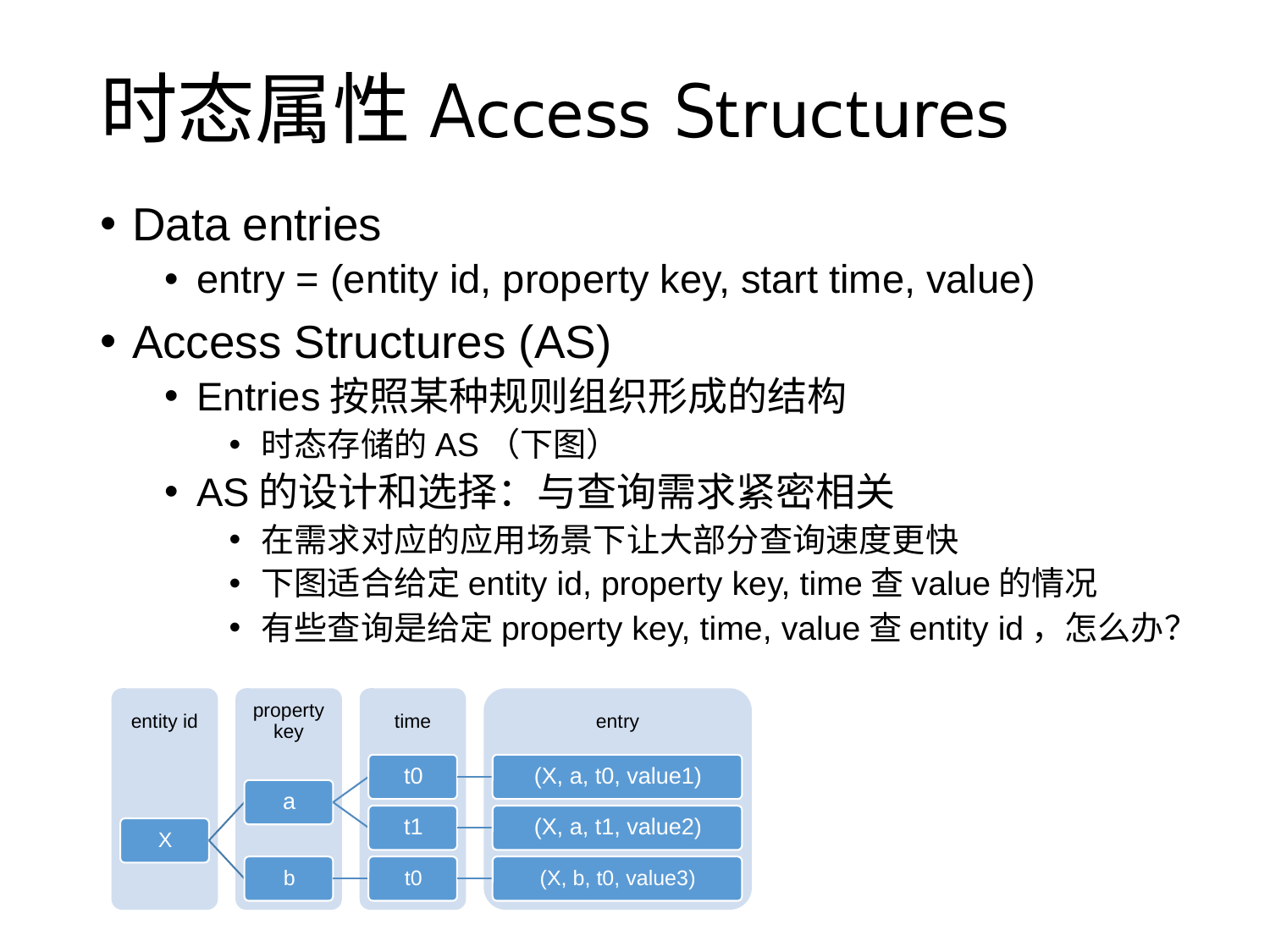

# 时态属性Access Structures
Data entries
entry = (entity id, property key, start time, value)
Access Structures (AS)
Entries按照某种规则组织形成的结构
时态存储的AS（下图）
AS的设计和选择：与查询需求紧密相关
在需求对应的应用场景下让大部分查询速度更快
下图适合给定entity id, property key, time查value的情况
有些查询是给定property key, time, value查entity id，怎么办？
entry
time
property key
entity id
X

a

t0

(X, a, t0, value1)

t1

(X, a, t1, value2)

b

t0

(X, b, t0, value3)